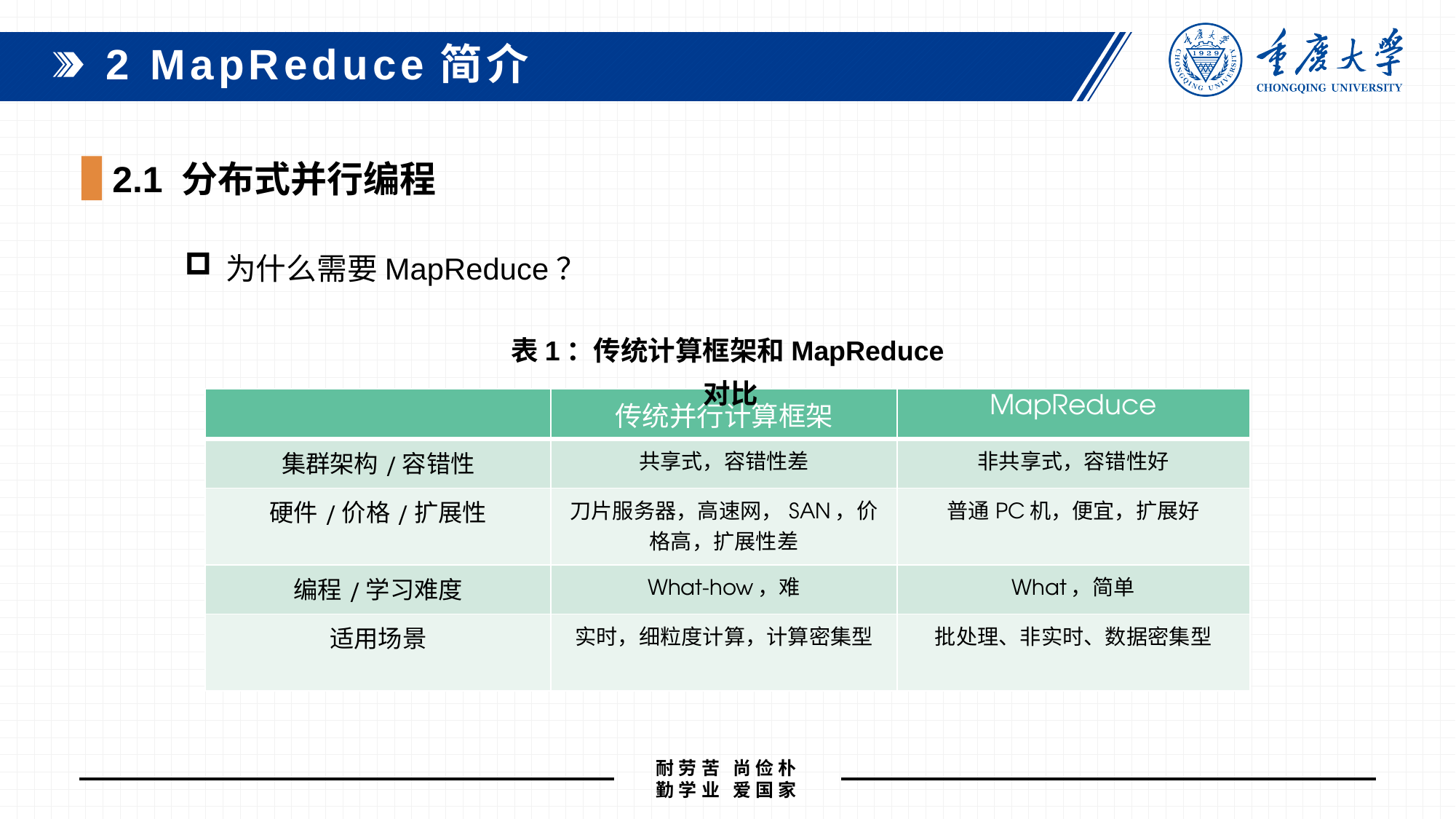

2 MapReduce简介

2.1 分布式并行编程
为什么需要MapReduce？
表1：传统计算框架和MapReduce对比
|  | 传统并行计算框架 | MapReduce |
| --- | --- | --- |
| 集群架构/容错性 | 共享式，容错性差 | 非共享式，容错性好 |
| 硬件/价格/扩展性 | 刀片服务器，高速网，SAN，价格高，扩展性差 | 普通PC机，便宜，扩展好 |
| 编程/学习难度 | What-how，难 | What，简单 |
| 适用场景 | 实时，细粒度计算，计算密集型 | 批处理、非实时、数据密集型 |